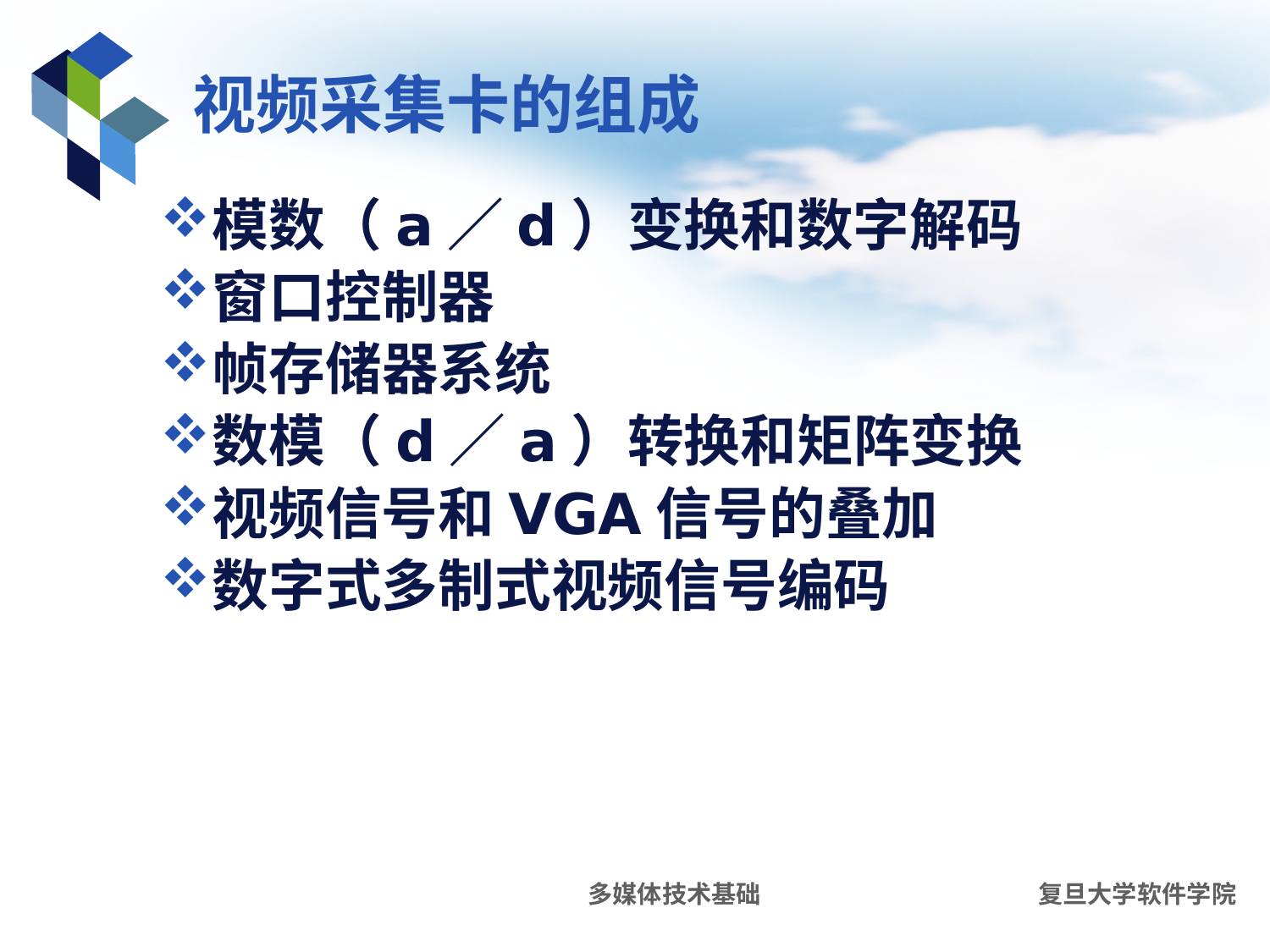

# 视频采集卡的组成
模数（a／d）变换和数字解码
窗口控制器
帧存储器系统
数模（d／a）转换和矩阵变换
视频信号和VGA信号的叠加
数字式多制式视频信号编码
多媒体技术基础